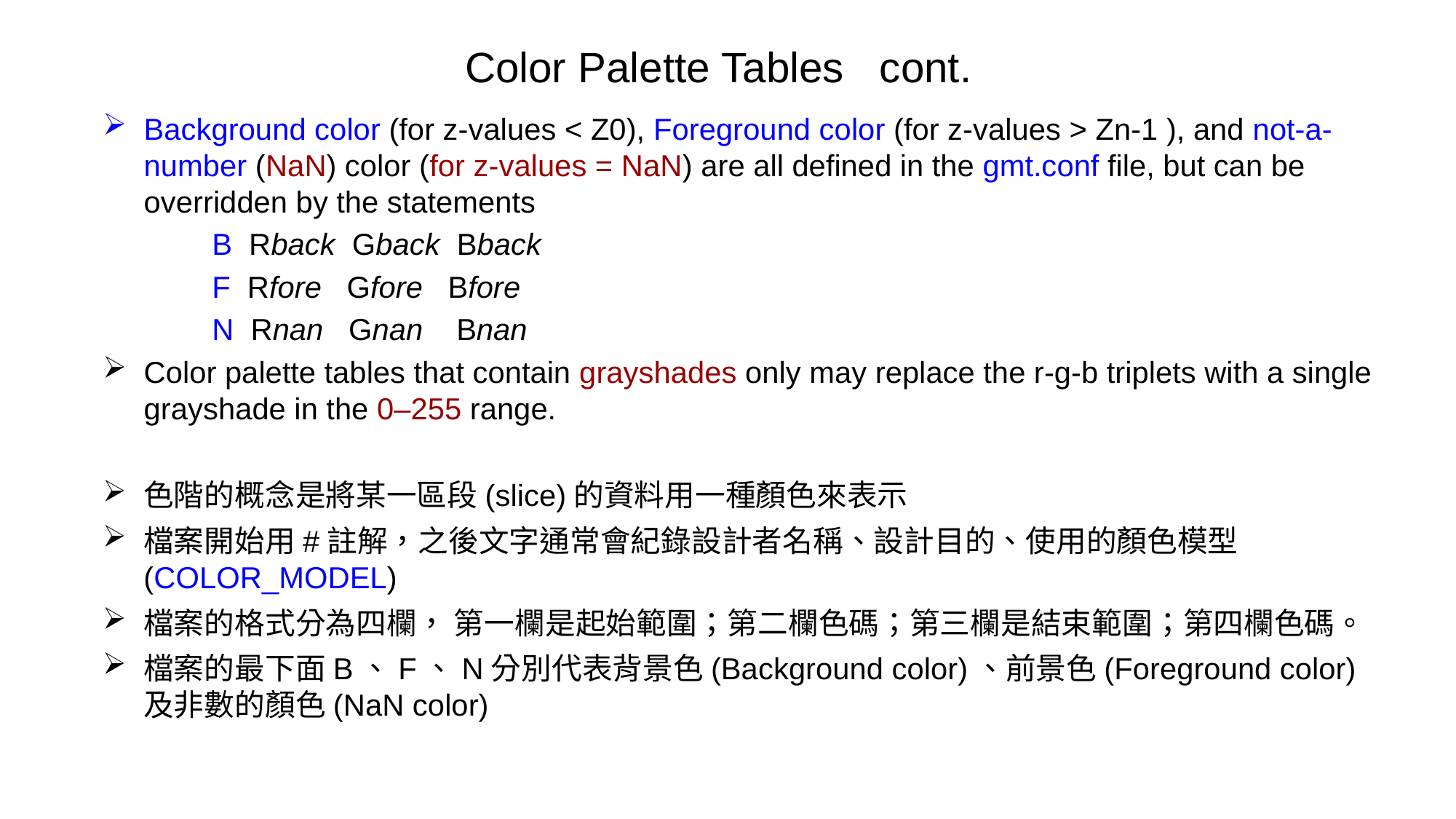

# Color Palette Tables   cont.
Background color (for z-values < Z0), Foreground color (for z-values > Zn-1 ), and not-a-number (NaN) color (for z-values = NaN) are all defined in the gmt.conf file, but can be overridden by the statements
	B  Rback  Gback  Bback
	F  Rfore   Gfore   Bfore
	N  Rnan   Gnan    Bnan
Color palette tables that contain grayshades only may replace the r-g-b triplets with a single grayshade in the 0–255 range.
色階的概念是將某一區段(slice)的資料用一種顏色來表示
檔案開始用#註解，之後文字通常會紀錄設計者名稱、設計目的、使用的顏色模型(COLOR_MODEL)
檔案的格式分為四欄， 第一欄是起始範圍；第二欄色碼；第三欄是結束範圍；第四欄色碼。
檔案的最下面B、F、N分別代表背景色(Background color)、前景色(Foreground color)及非數的顏色(NaN color)